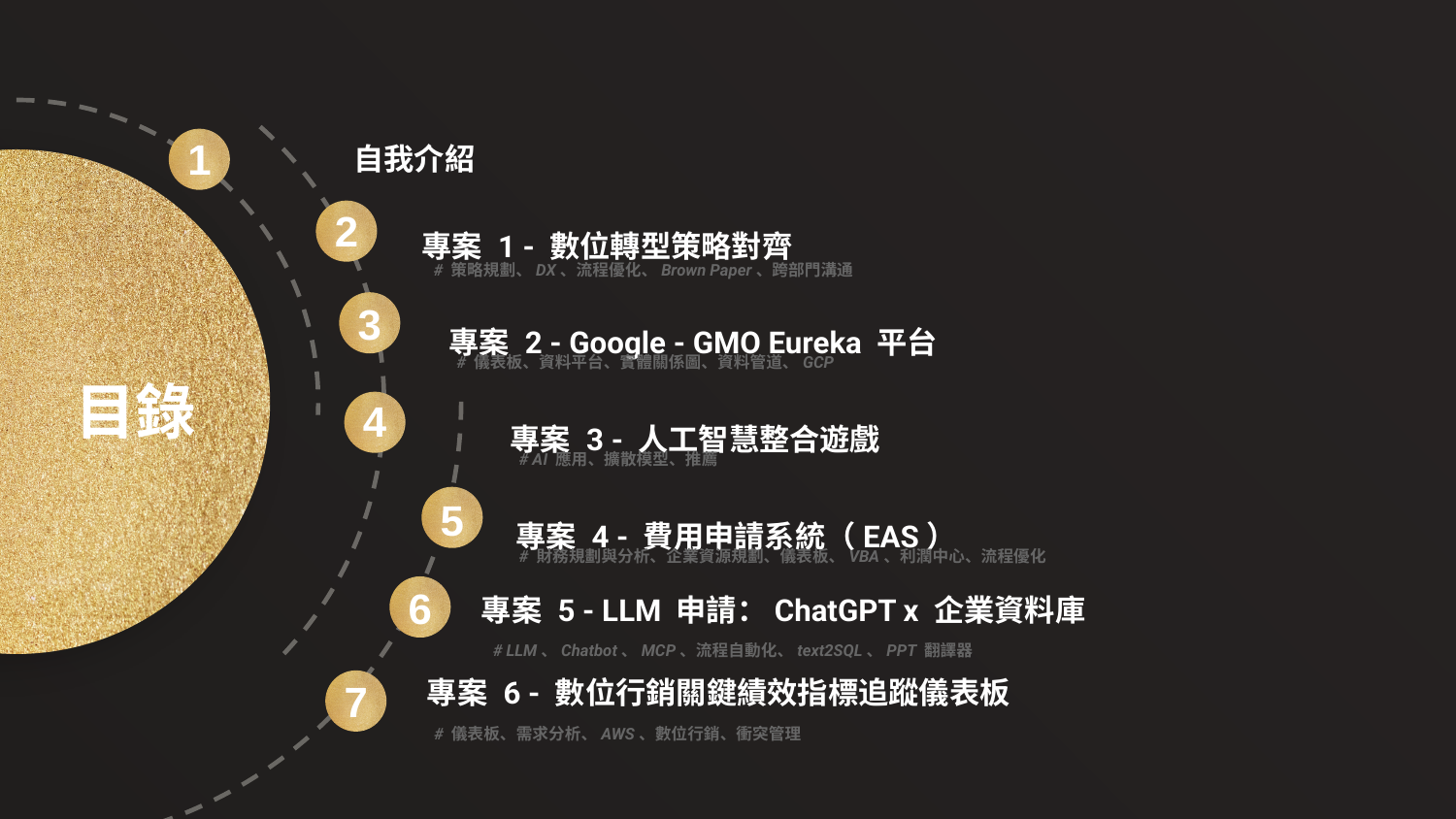

1

自我介紹

2

專案 1 - 數位轉型策略對齊
# 目錄
# 策略規劃、DX、流程優化、Brown Paper、跨部門溝通

3
專案 2 - Google - GMO Eureka 平台
# 儀表板、資料平台、實體關係圖、資料管道、GCP
4

專案 3 - 人工智慧整合遊戲
# AI 應用、擴散模型、推薦

5
專案 4 - 費用申請系統（EAS）
# 財務規劃與分析、企業資源規劃、儀表板、VBA、利潤中心、流程優化
6

專案 5 - LLM 申請：ChatGPT x 企業資料庫
# LLM、Chatbot、MCP、流程自動化、text2SQL、PPT 翻譯器
7

專案 6 - 數位行銷關鍵績效指標追蹤儀表板
# 儀表板、需求分析、AWS、數位行銷、衝突管理